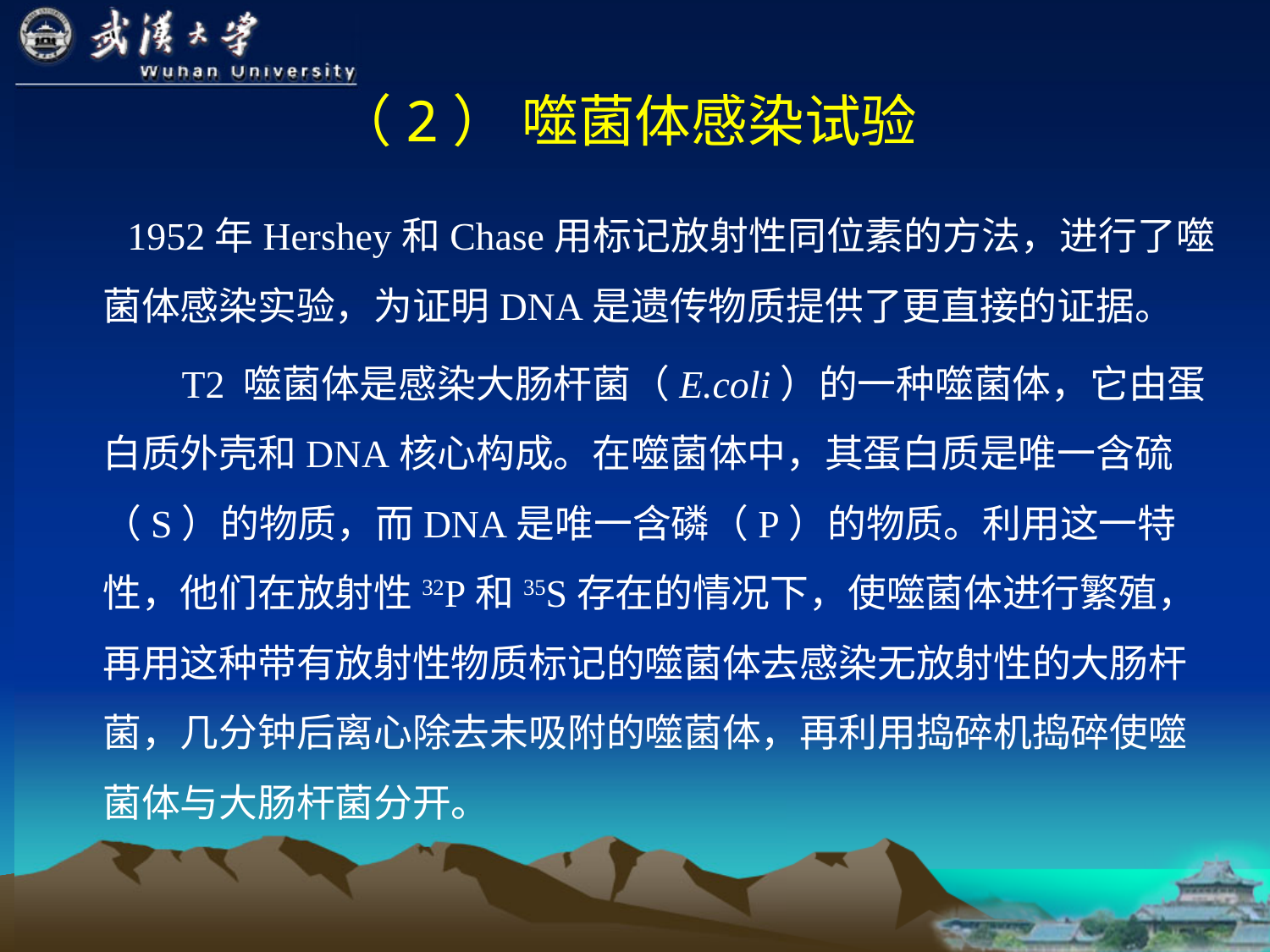

# （2） 噬菌体感染试验
      1952年Hershey和Chase用标记放射性同位素的方法，进行了噬菌体感染实验，为证明DNA是遗传物质提供了更直接的证据。
             T2 噬菌体是感染大肠杆菌（E.coli）的一种噬菌体，它由蛋白质外壳和DNA核心构成。在噬菌体中，其蛋白质是唯一含硫（S）的物质，而DNA是唯一含磷（P）的物质。利用这一特性，他们在放射性32P和35S存在的情况下，使噬菌体进行繁殖， 再用这种带有放射性物质标记的噬菌体去感染无放射性的大肠杆菌，几分钟后离心除去未吸附的噬菌体，再利用捣碎机捣碎使噬菌体与大肠杆菌分开。